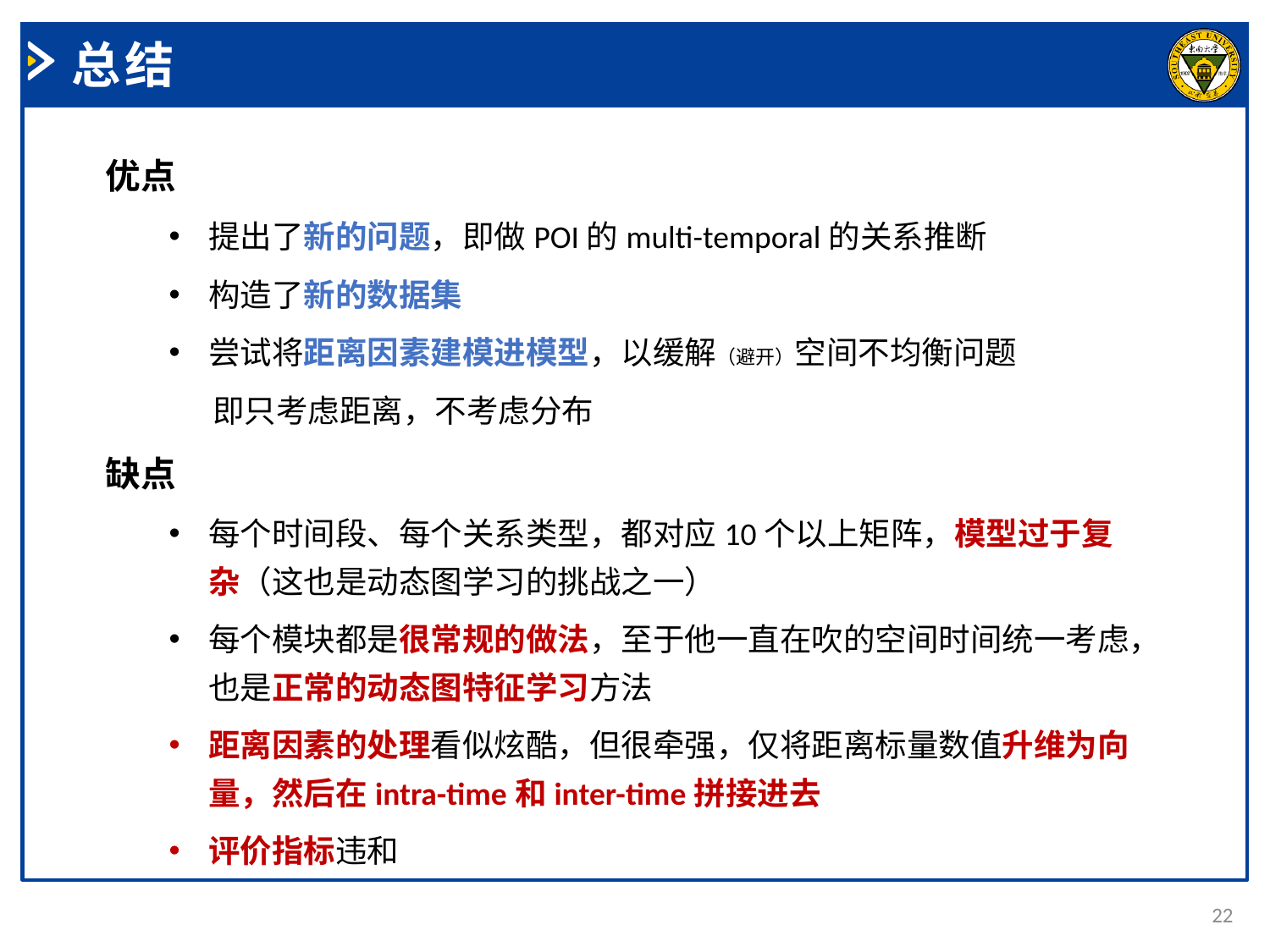

总结
优点
提出了新的问题，即做POI的multi-temporal的关系推断
构造了新的数据集
尝试将距离因素建模进模型，以缓解（避开）空间不均衡问题
     即只考虑距离，不考虑分布
缺点
每个时间段、每个关系类型，都对应10个以上矩阵，模型过于复杂（这也是动态图学习的挑战之一）
每个模块都是很常规的做法，至于他一直在吹的空间时间统一考虑，也是正常的动态图特征学习方法
距离因素的处理看似炫酷，但很牵强，仅将距离标量数值升维为向量，然后在intra-time和inter-time拼接进去
评价指标违和
22